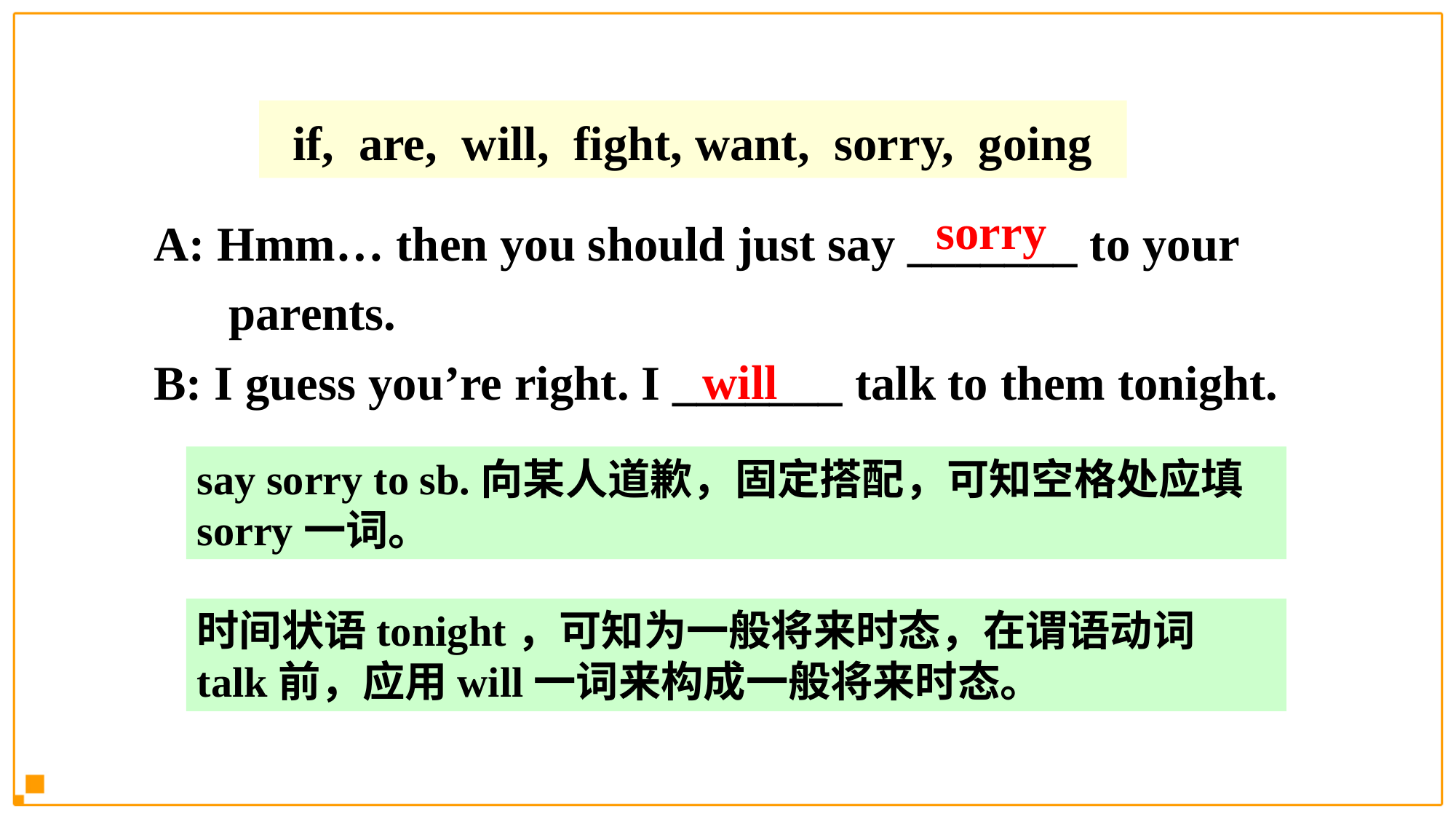

if,  are,  will,  fight, want,  sorry,  going
A: Hmm… then you should just say _______ to your parents.
B: I guess you’re right. I _______ talk to them tonight.
sorry
will
say sorry to sb.向某人道歉，固定搭配，可知空格处应填sorry一词。
时间状语tonight，可知为一般将来时态，在谓语动词talk前，应用will一词来构成一般将来时态。